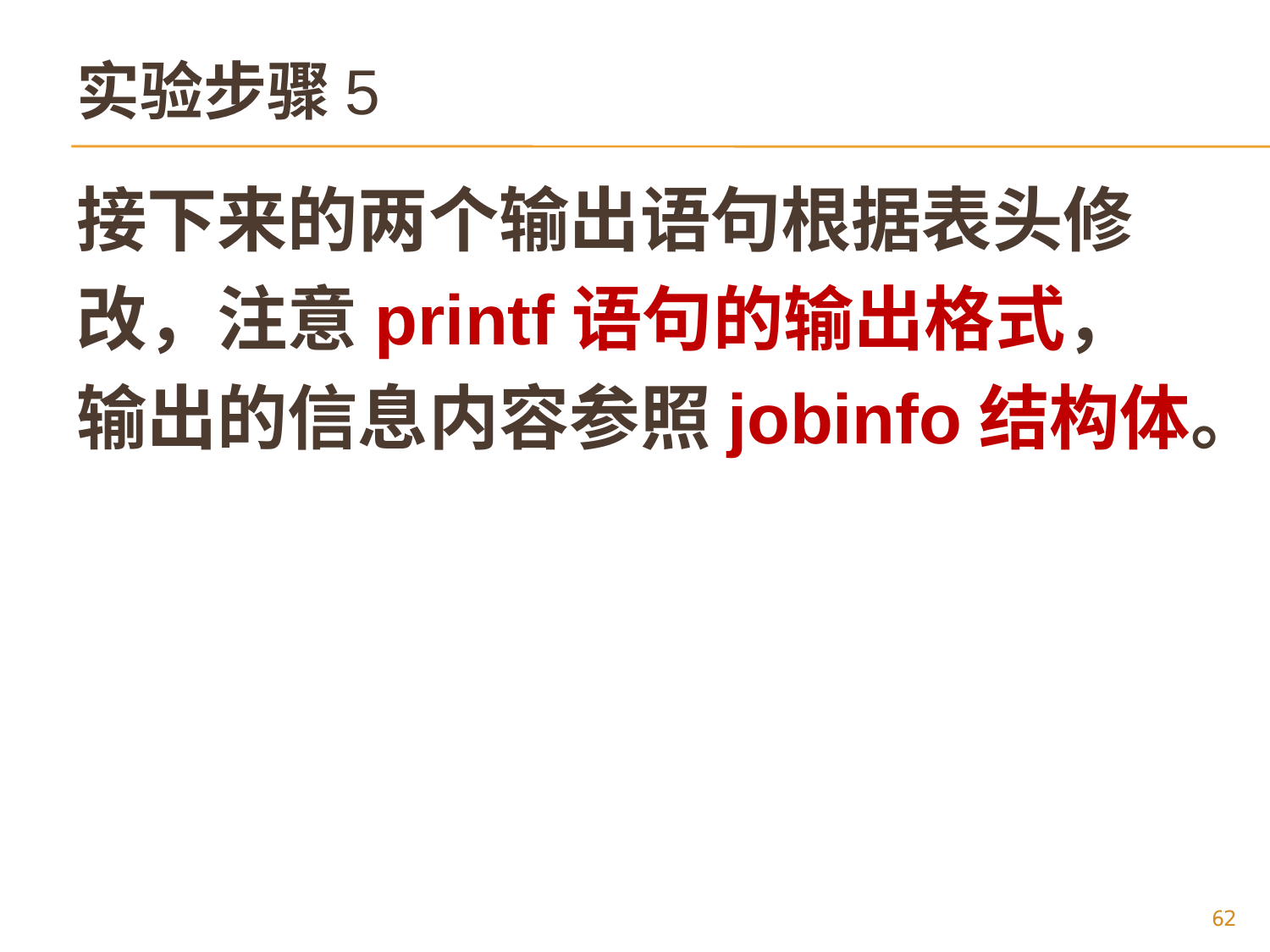

# 实验步骤5
接下来的两个输出语句根据表头修
改，注意printf语句的输出格式，
输出的信息内容参照jobinfo结构体。
62